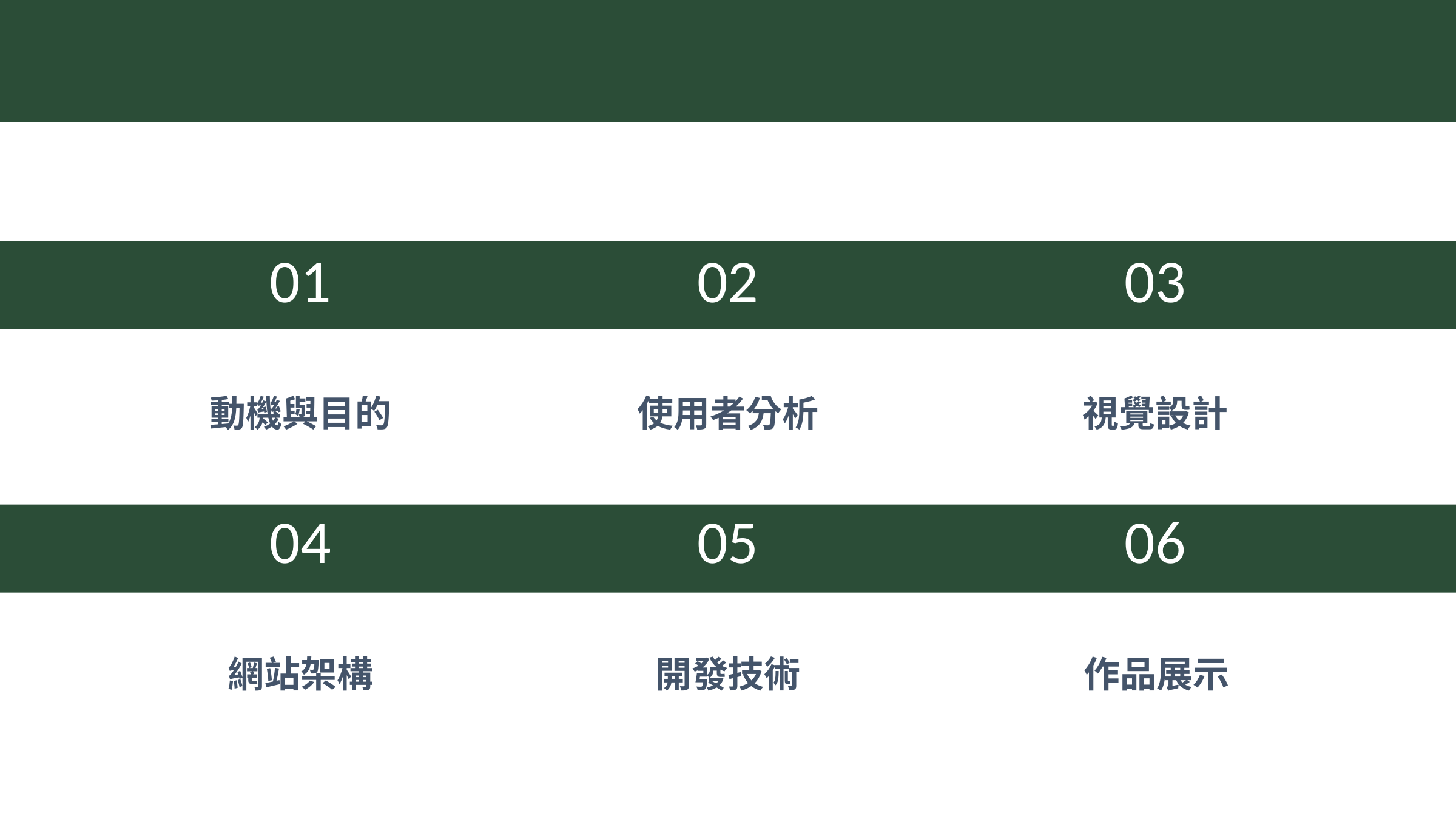

# 01
02
03
動機與目的
使用者分析
視覺設計
04
05
06
網站架構
開發技術
作品展示